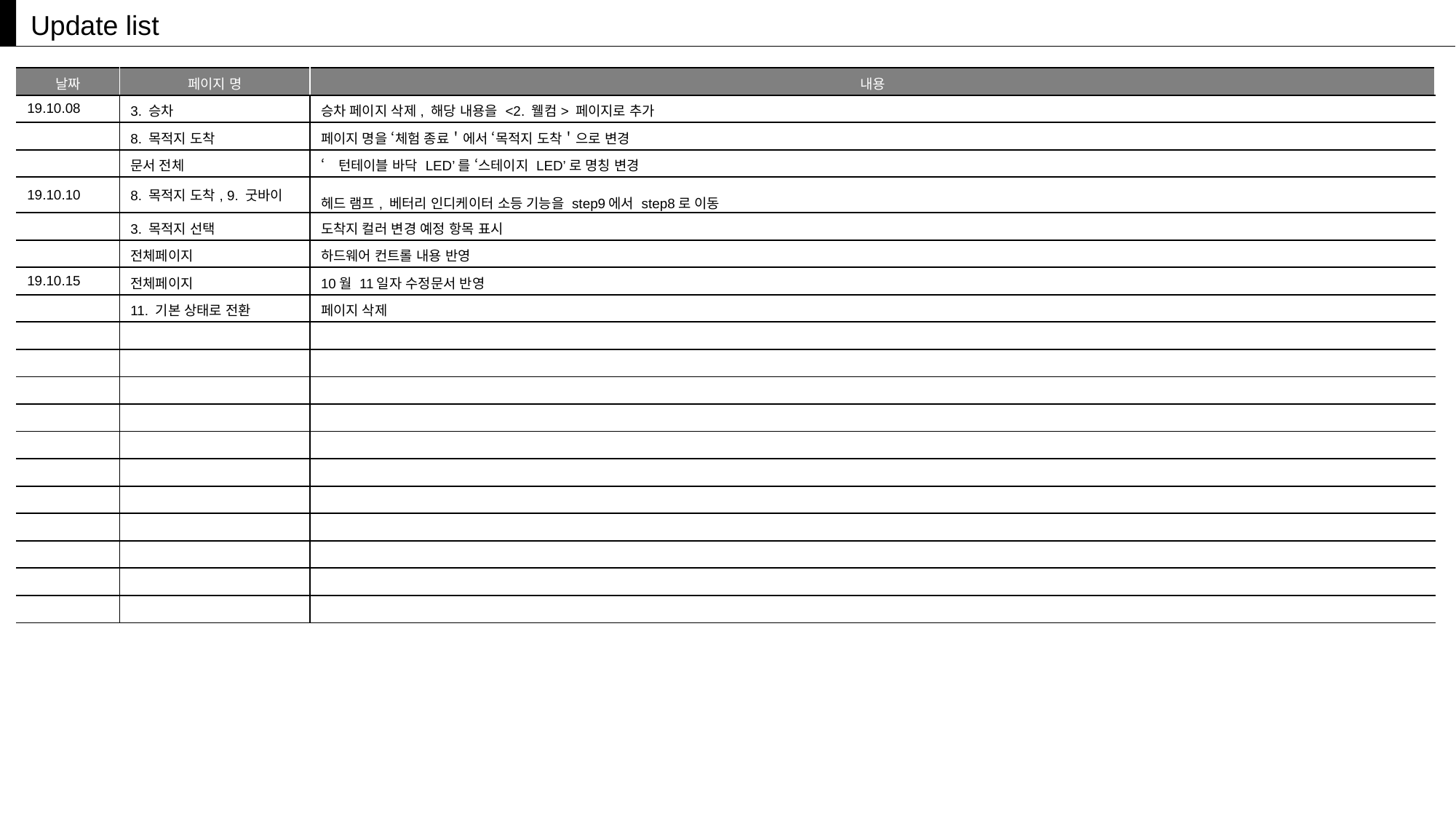

Update list
| 날짜 | 페이지 명 | 내용 |
| --- | --- | --- |
| 19.10.08 | 3. 승차 | 승차 페이지 삭제, 해당 내용을 <2. 웰컴> 페이지로 추가 |
|  | 8. 목적지 도착 | 페이지 명을 ‘체험 종료＇에서 ‘목적지 도착＇으로 변경 |
|  | 문서 전체 | ‘턴테이블 바닥 LED’를 ‘스테이지 LED’로 명칭 변경 |
| 19.10.10 | 8. 목적지 도착, 9. 굿바이 | 헤드 램프, 베터리 인디케이터 소등 기능을 step9에서 step8로 이동 |
|  | 3. 목적지 선택 | 도착지 컬러 변경 예정 항목 표시 |
|  | 전체페이지 | 하드웨어 컨트롤 내용 반영 |
| 19.10.15 | 전체페이지 | 10월 11일자 수정문서 반영 |
|  | 11. 기본 상태로 전환 | 페이지 삭제 |
|  |  |  |
|  |  |  |
|  |  |  |
|  |  |  |
|  |  |  |
|  |  |  |
|  |  |  |
|  |  |  |
|  |  |  |
|  |  |  |
|  |  |  |